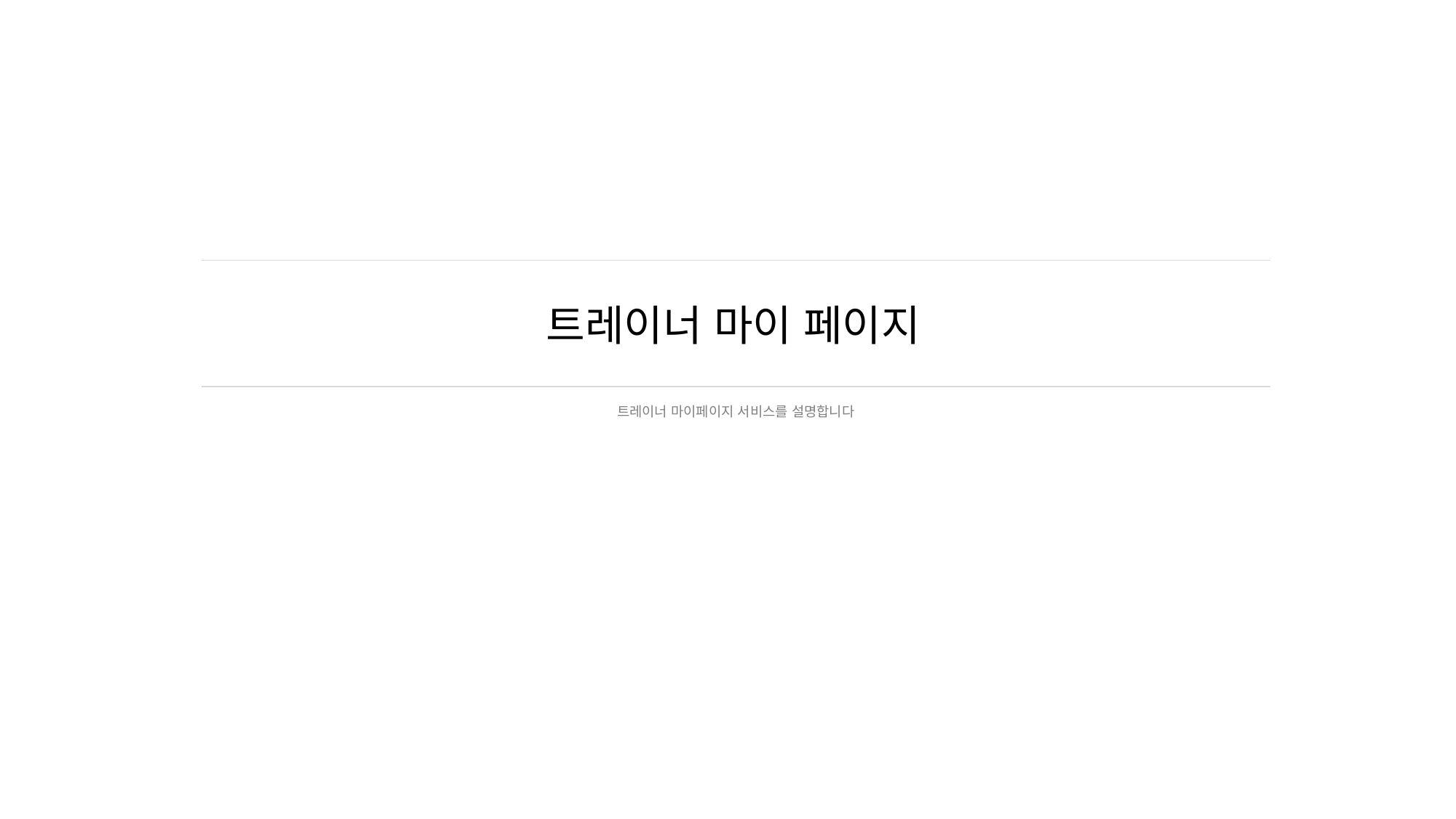

# 트레이너 마이 페이지
트레이너 마이페이지 서비스를 설명합니다